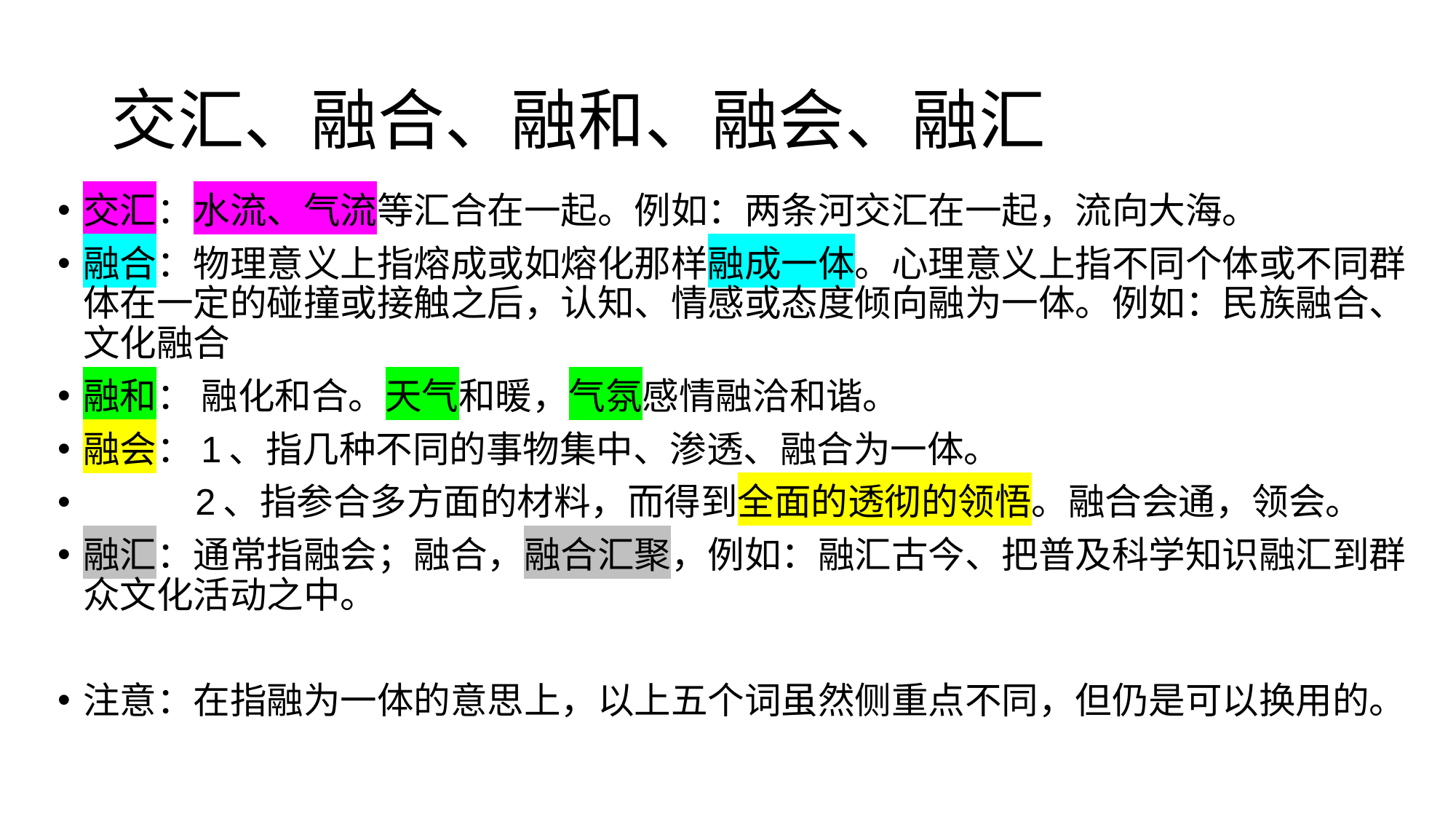

# 交汇、融合、融和、融会、融汇
交汇：水流、气流等汇合在一起。例如：两条河交汇在一起，流向大海。
融合：物理意义上指熔成或如熔化那样融成一体。心理意义上指不同个体或不同群体在一定的碰撞或接触之后，认知、情感或态度倾向融为一体。例如：民族融合、文化融合
融和： 融化和合。天气和暖，气氛感情融洽和谐。
融会：1、指几种不同的事物集中、渗透、融合为一体。
           2、指参合多方面的材料，而得到全面的透彻的领悟。融合会通，领会。
融汇：通常指融会；融合，融合汇聚，例如：融汇古今、把普及科学知识融汇到群众文化活动之中。

注意：在指融为一体的意思上，以上五个词虽然侧重点不同，但仍是可以换用的。